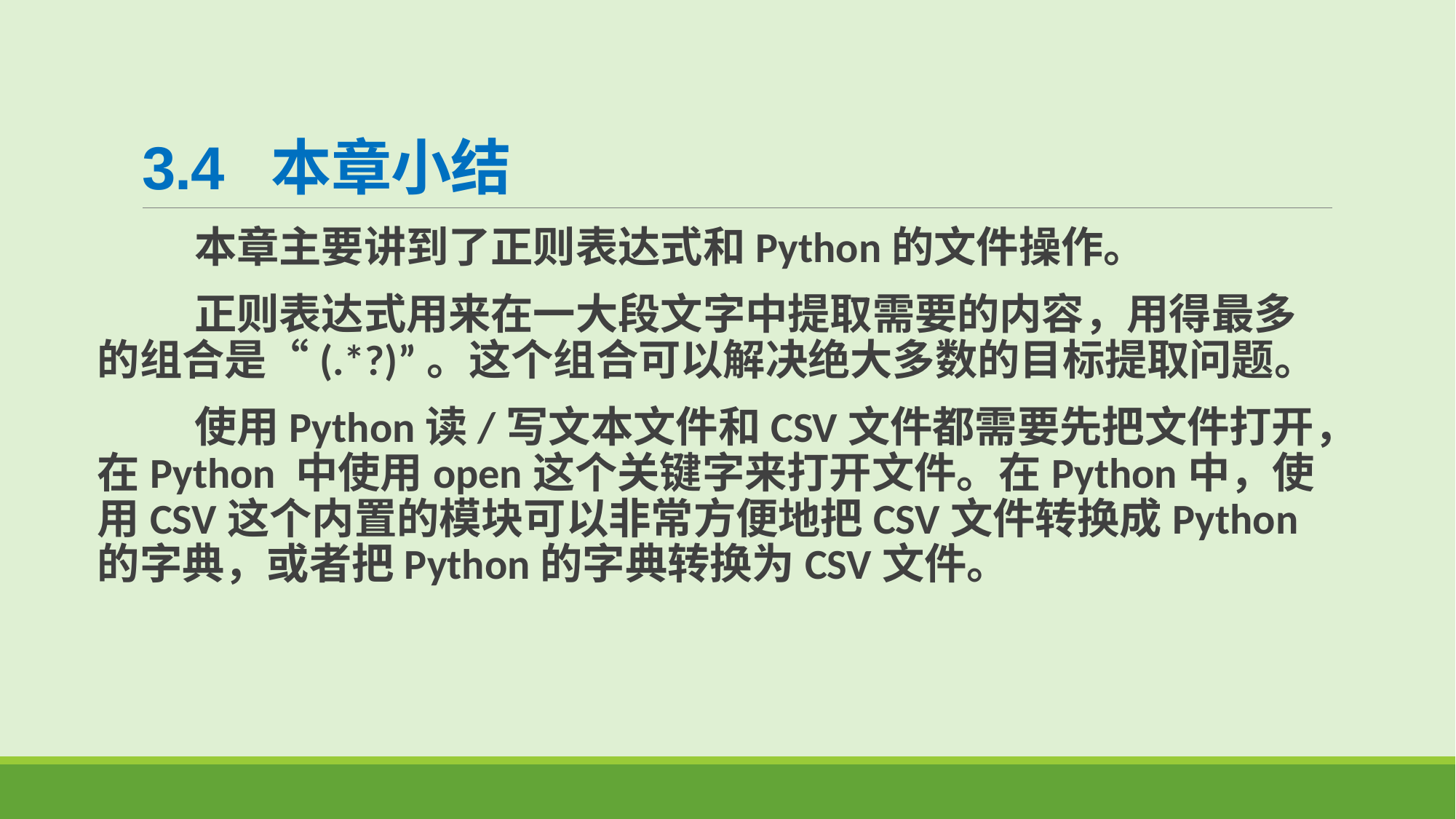

# 3.4  本章小结
         本章主要讲到了正则表达式和Python的文件操作。
         正则表达式用来在一大段文字中提取需要的内容，用得最多的组合是“(.*?)”。这个组合可以解决绝大多数的目标提取问题。
         使用Python读/写文本文件和CSV文件都需要先把文件打开，在Python 中使用open这个关键字来打开文件。在Python中，使用CSV这个内置的模块可以非常方便地把CSV文件转换成Python的字典，或者把Python的字典转换为CSV文件。